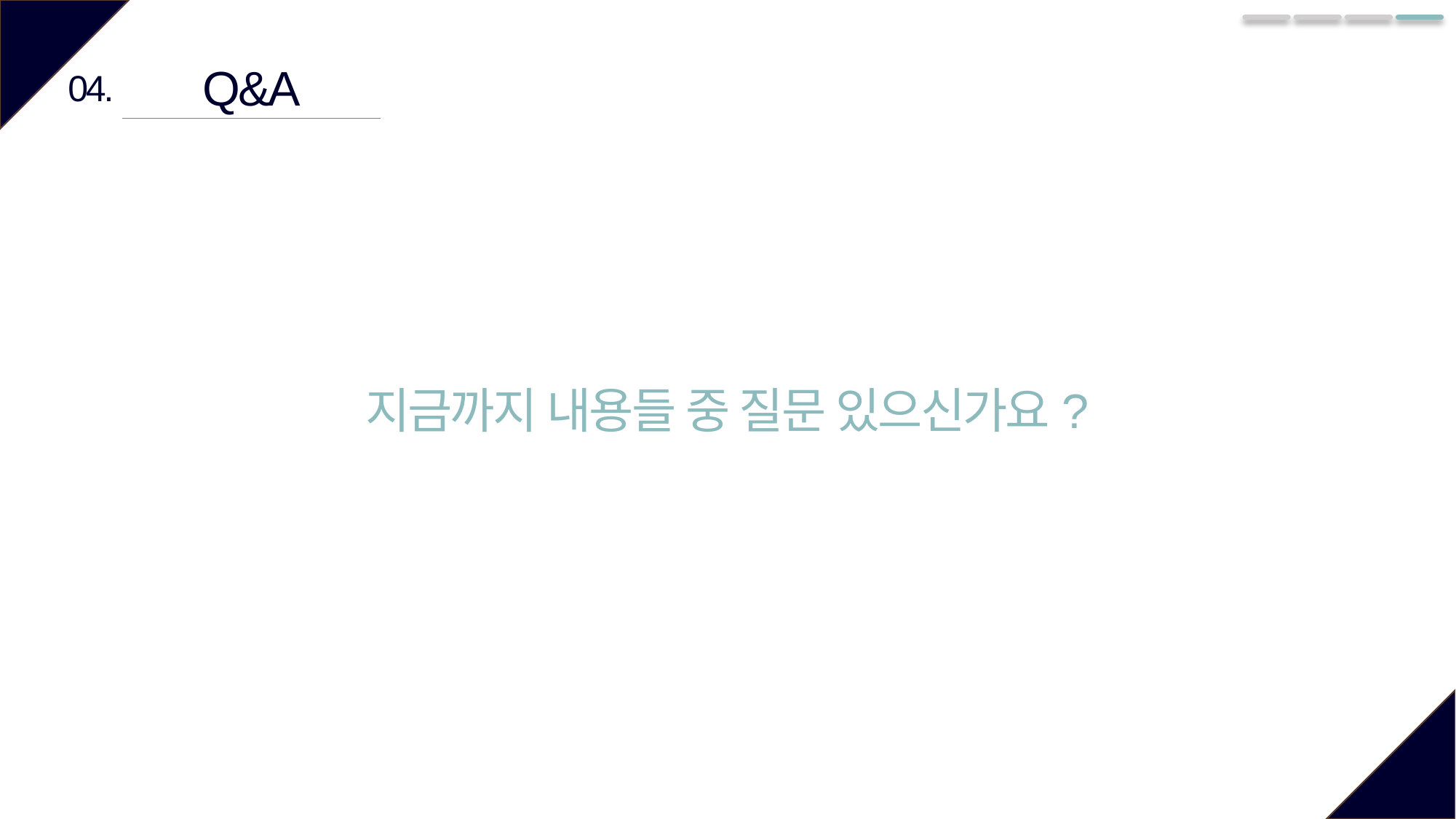

Q&A
04.
지금까지 내용들 중 질문 있으신가요?